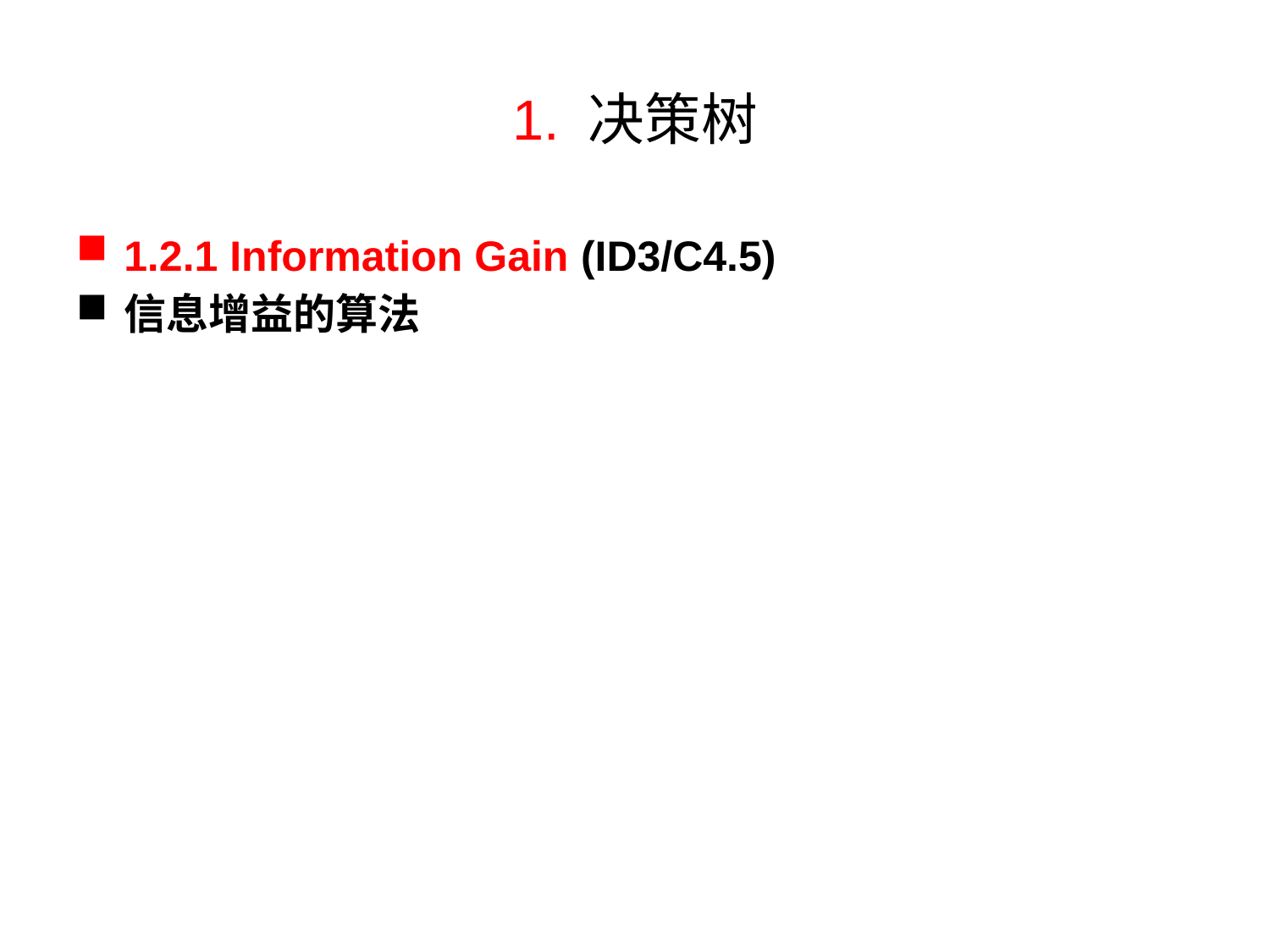

# 1. 决策树
1.2.1 Information Gain (ID3/C4.5)
信息增益的算法